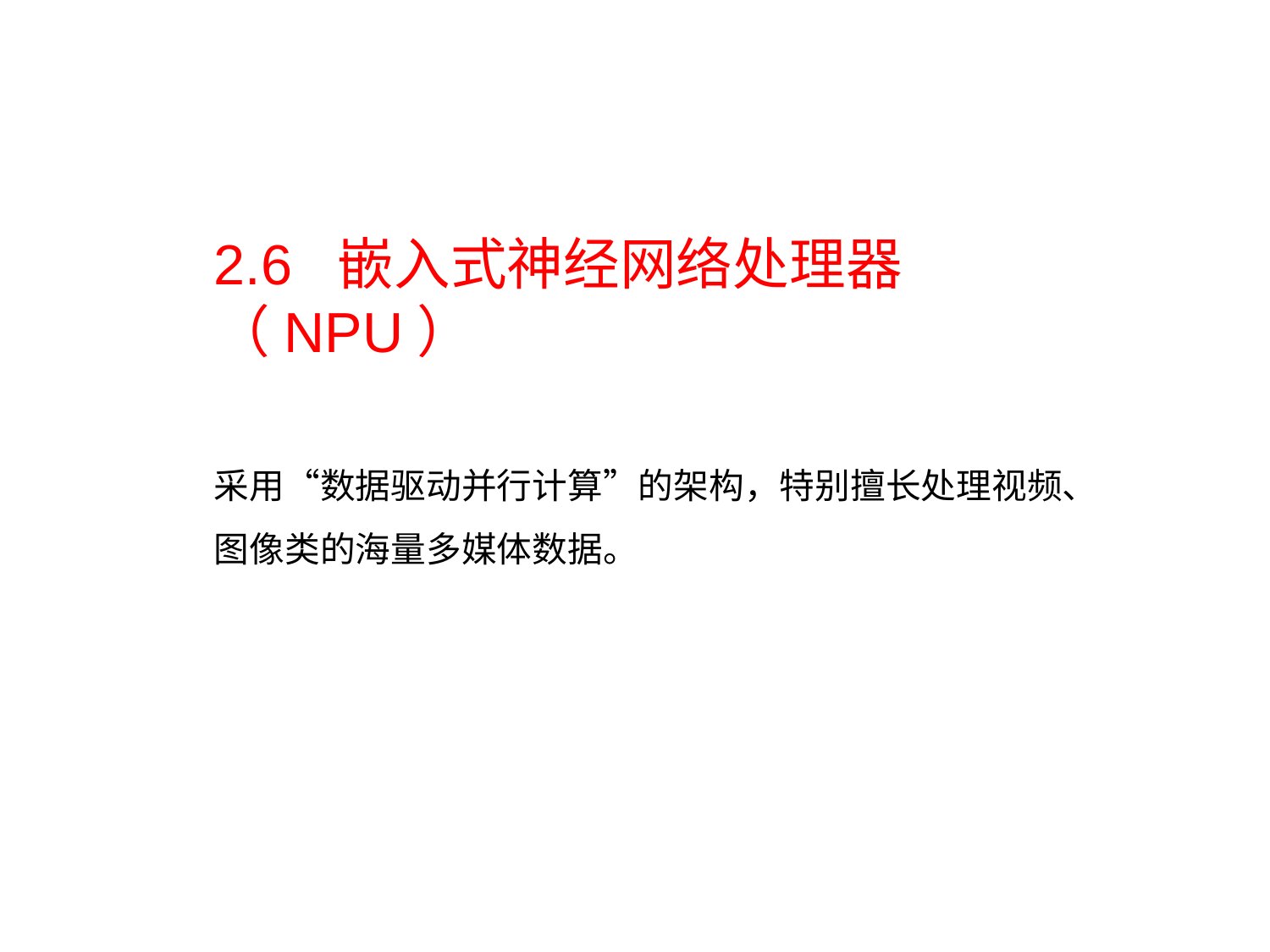

2.6  嵌入式神经网络处理器（NPU）

采用“数据驱动并行计算”的架构，特别擅长处理视频、图像类的海量多媒体数据。